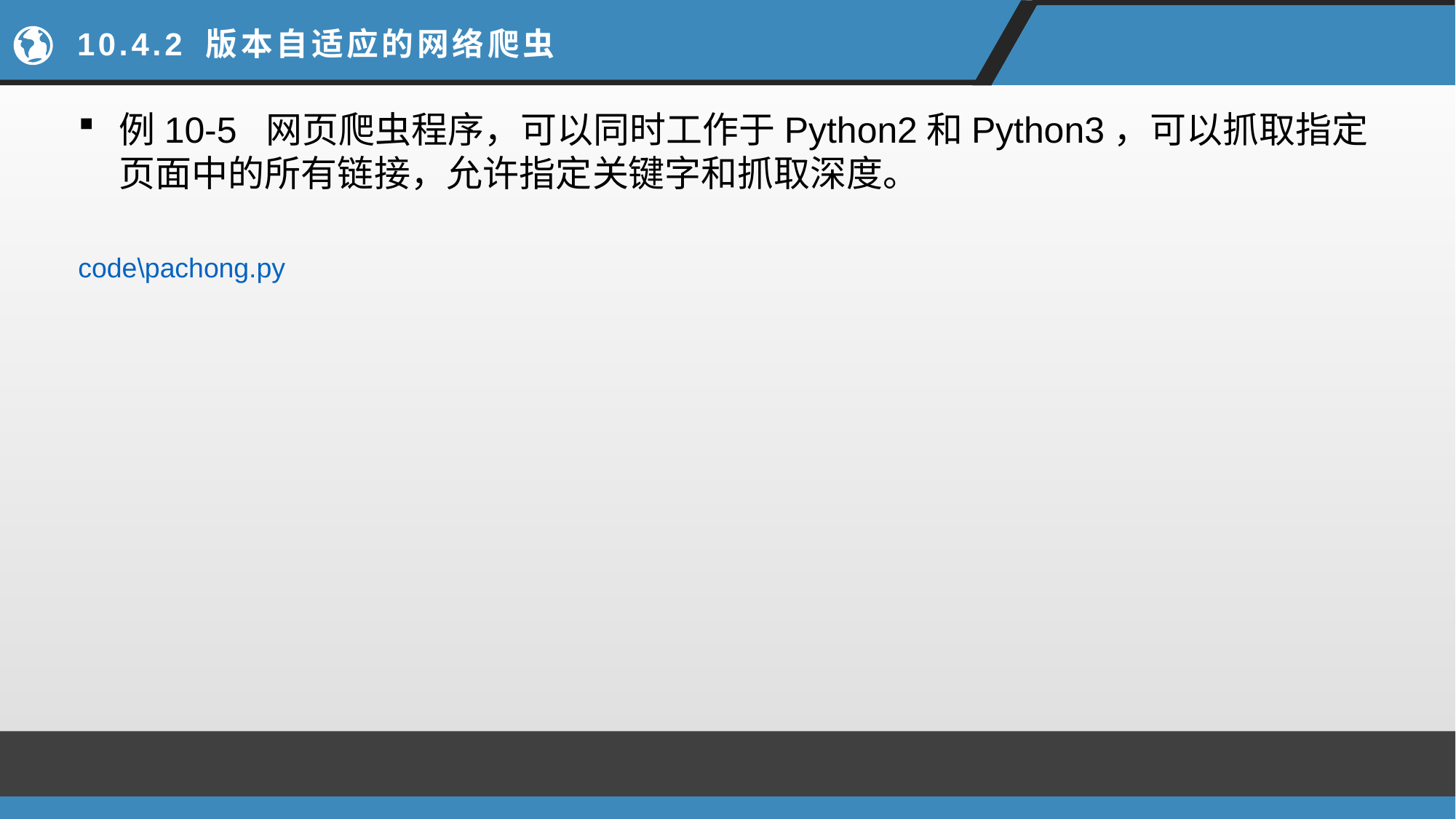

# 10.4.2 版本自适应的网络爬虫

例10-5  网页爬虫程序，可以同时工作于Python2和Python3，可以抓取指定页面中的所有链接，允许指定关键字和抓取深度。

code\pachong.py